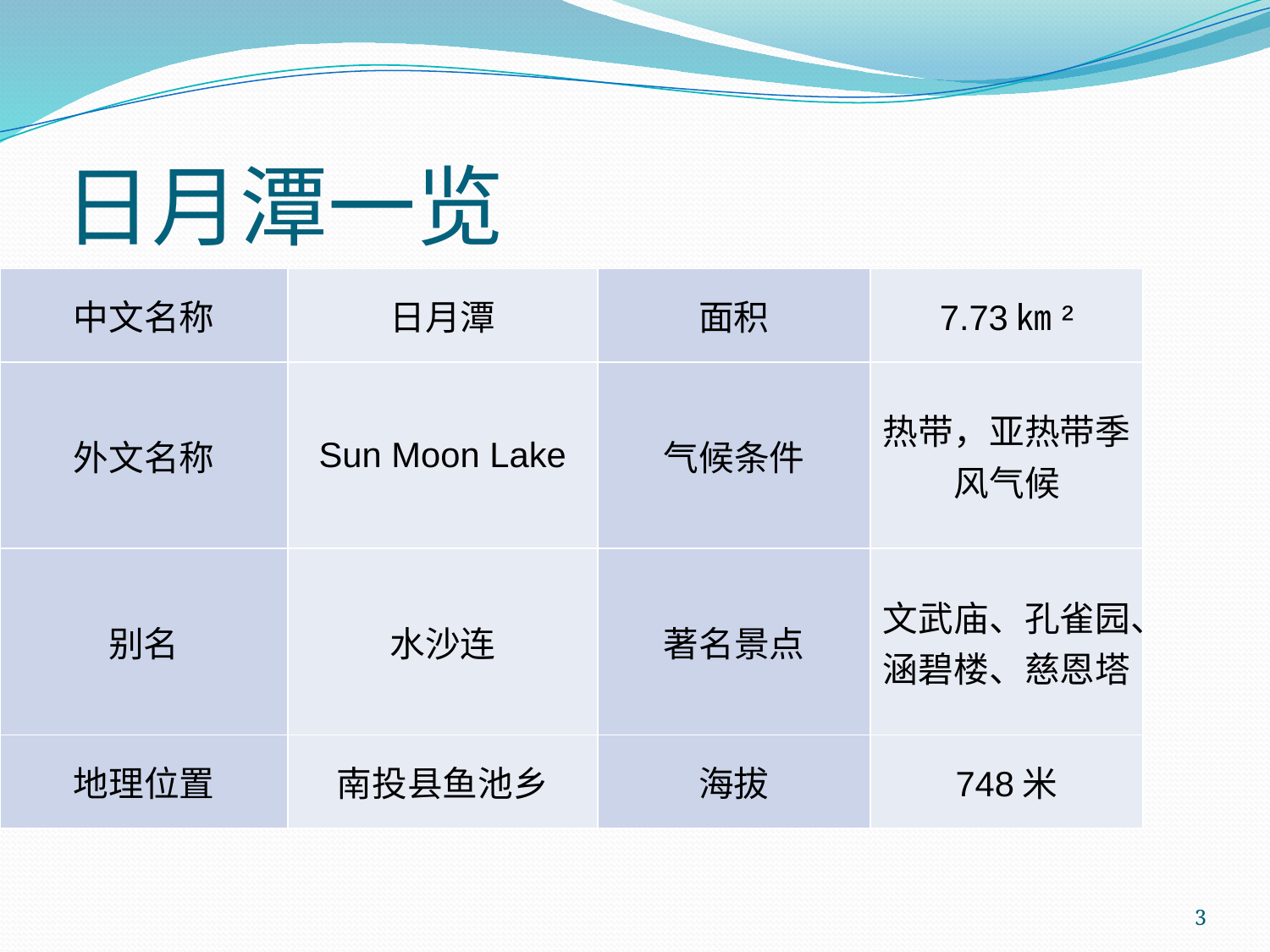

# 日月潭一览
| 中文名称 | 日月潭 | 面积 | 7.73㎞² |
| --- | --- | --- | --- |
| 外文名称 | Sun Moon Lake | 气候条件 | 热带，亚热带季风气候 |
| 别名 | 水沙连 | 著名景点 | 文武庙、孔雀园、涵碧楼、慈恩塔 |
| 地理位置 | 南投县鱼池乡 | 海拔 | 748米 |
3